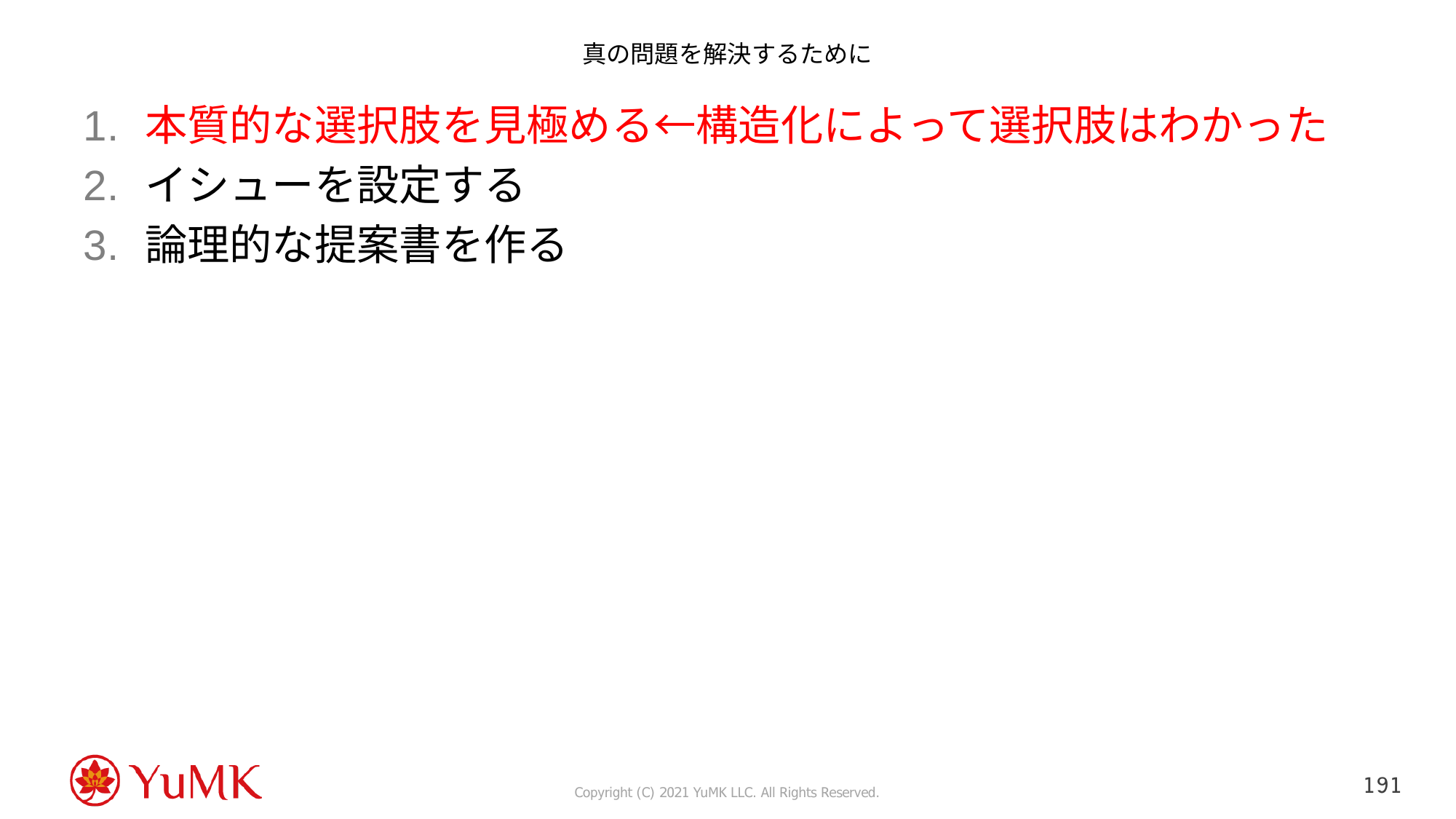

# 真の問題を解決するために
本質的な選択肢を見極める←構造化によって選択肢はわかった
イシューを設定する
論理的な提案書を作る
191